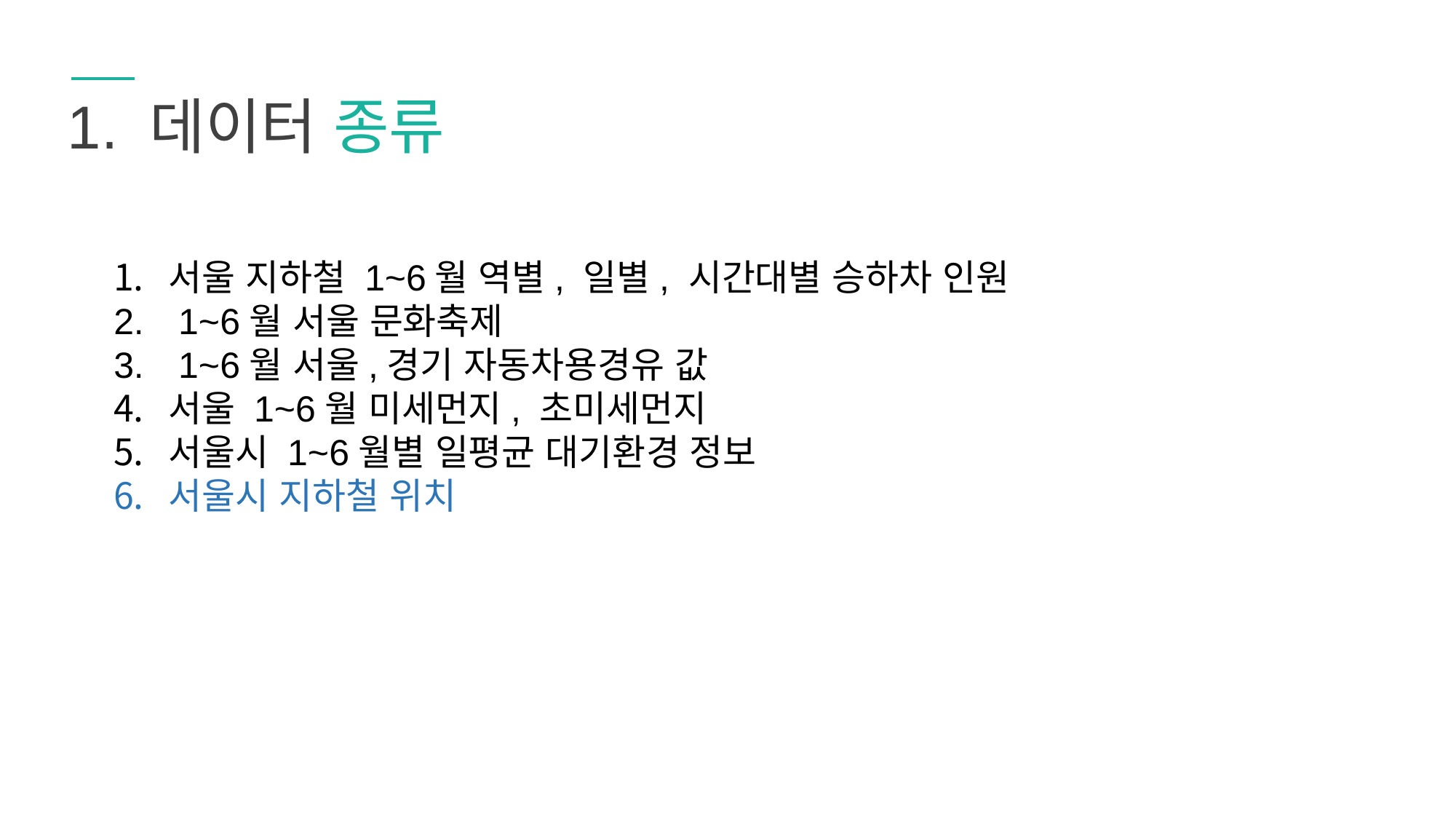

1. 데이터 종류
서울 지하철 1~6월 역별, 일별, 시간대별 승하차 인원
 1~6월 서울 문화축제
 1~6월 서울,경기 자동차용경유 값
서울 1~6월 미세먼지, 초미세먼지
서울시 1~6월별 일평균 대기환경 정보
서울시 지하철 위치